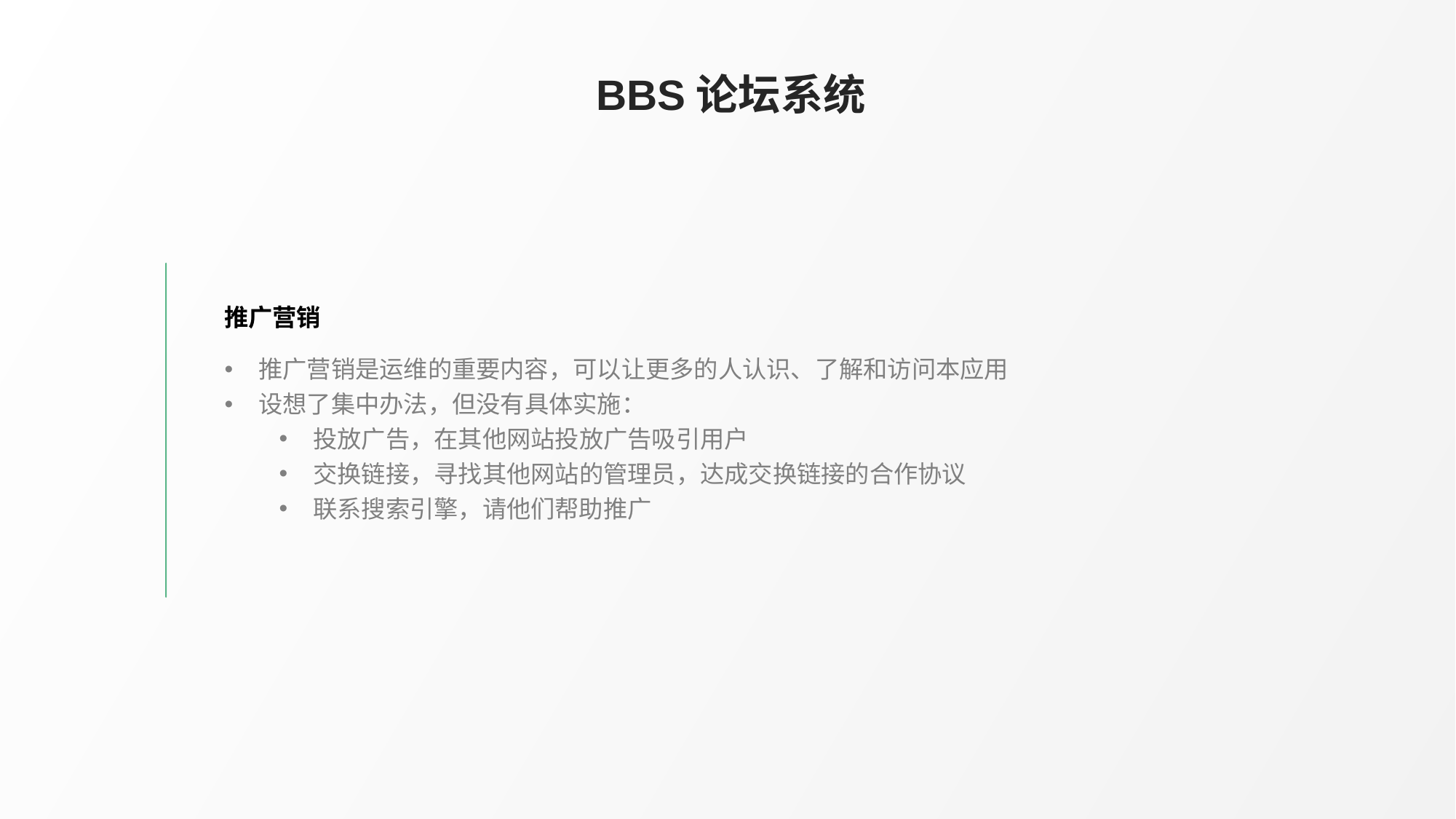

BBS论坛系统
推广营销
推广营销是运维的重要内容，可以让更多的人认识、了解和访问本应用
设想了集中办法，但没有具体实施：
投放广告，在其他网站投放广告吸引用户
交换链接，寻找其他网站的管理员，达成交换链接的合作协议
联系搜索引擎，请他们帮助推广